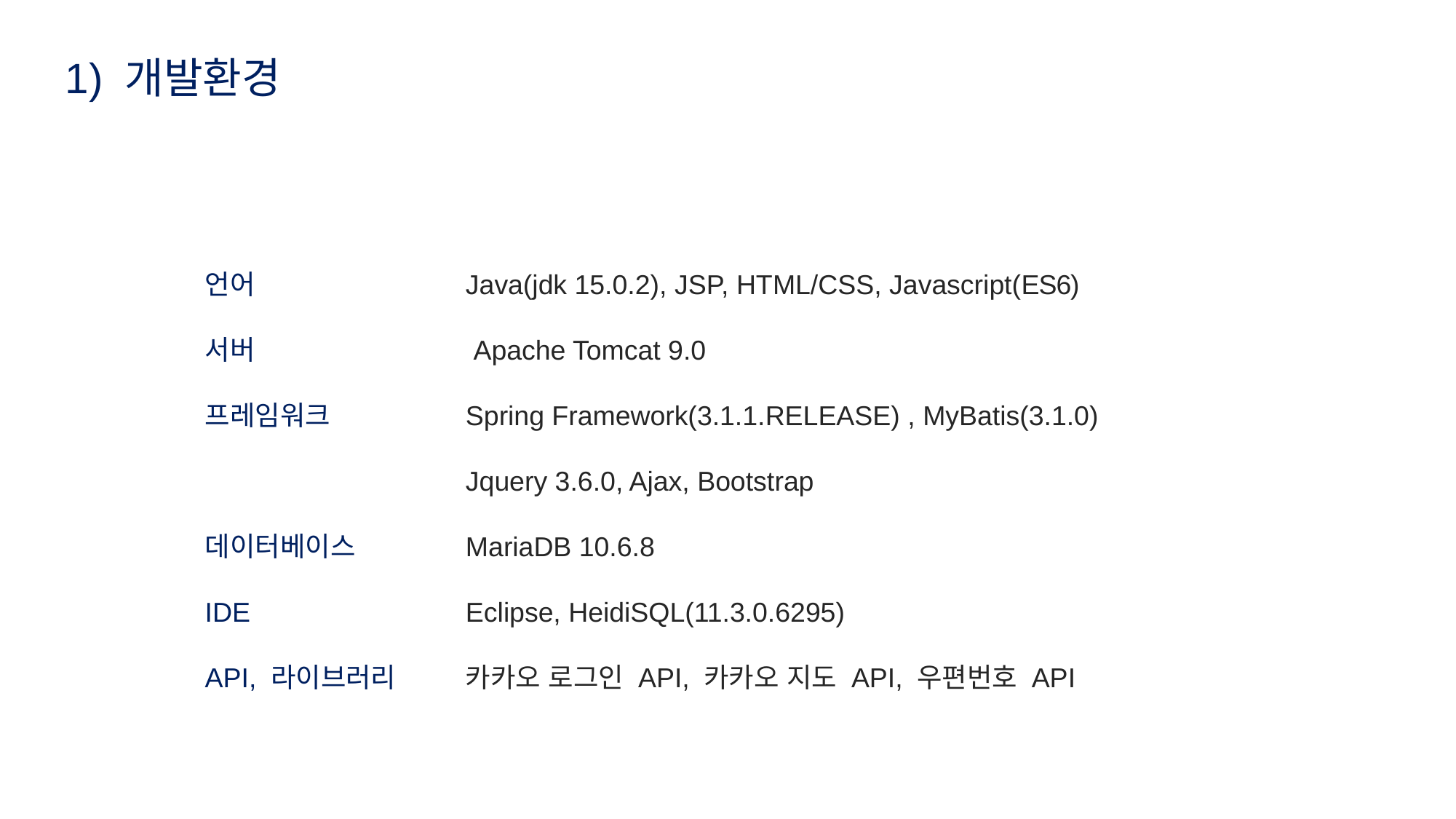

1) 개발환경
언어
서버
프레임워크

데이터베이스
IDE
API, 라이브러리
Java(jdk 15.0.2), JSP, HTML/CSS, Javascript(ES6)
 Apache Tomcat 9.0
Spring Framework(3.1.1.RELEASE) , MyBatis(3.1.0)
Jquery 3.6.0, Ajax, Bootstrap
MariaDB 10.6.8
Eclipse, HeidiSQL(11.3.0.6295)
카카오 로그인 API, 카카오 지도 API, 우편번호 API